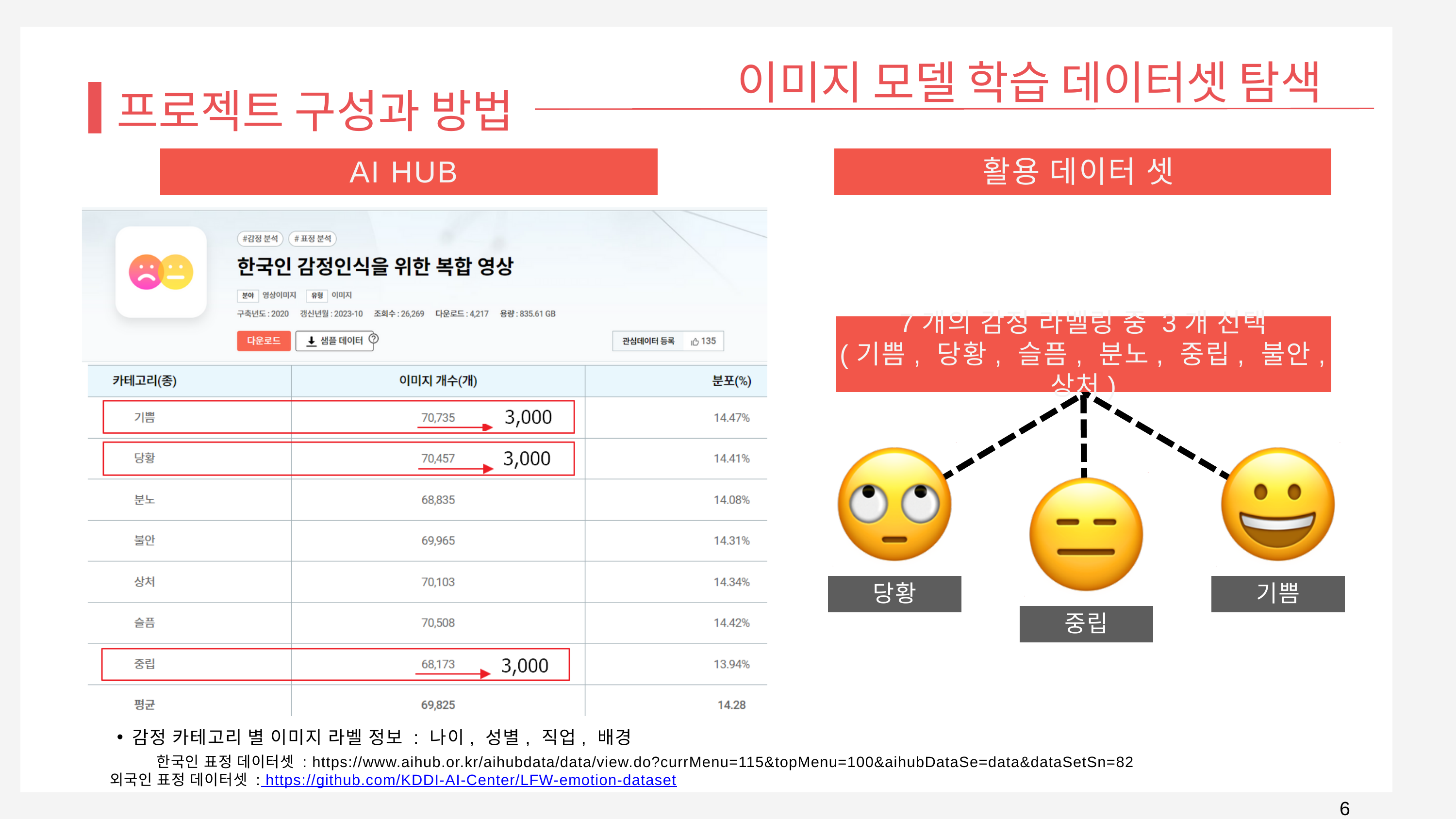

이미지 모델 학습 데이터셋 탐색
프로젝트 구성과 방법

AI HUB

활용 데이터 셋

7개의 감정 라벨링 중 3개 선택
(기쁨, 당황, 슬픔, 분노, 중립, 불안, 상처)

당황

기쁨

중립

감정 카테고리 별 이미지 라벨 정보 : 나이, 성별, 직업, 배경

한국인 표정 데이터셋 : https://www.aihub.or.kr/aihubdata/data/view.do?currMenu=115&topMenu=100&aihubDataSe=data&dataSetSn=82
외국인 표정 데이터셋 : https://github.com/KDDI-AI-Center/LFW-emotion-dataset
6